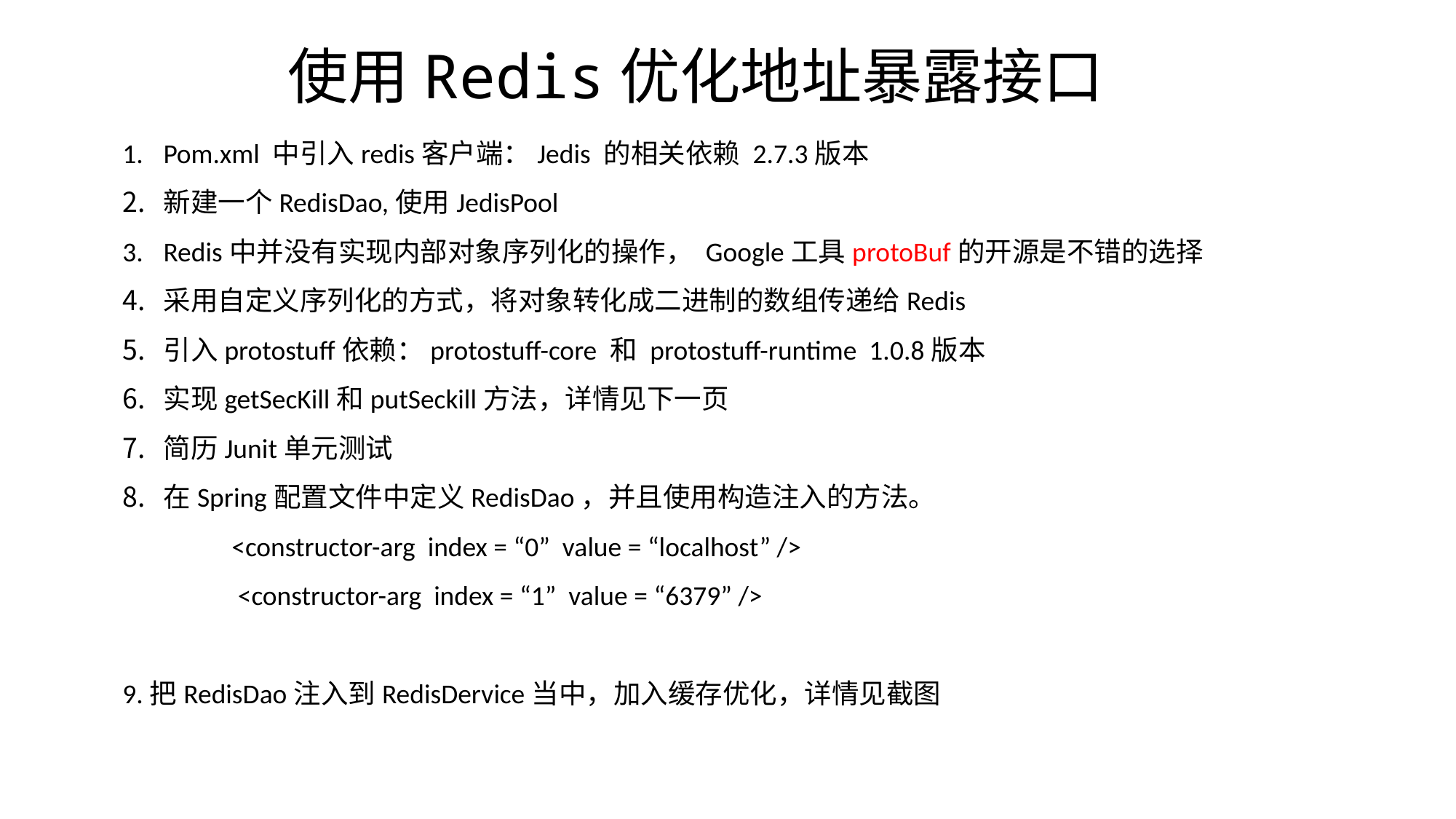

# 使用Redis优化地址暴露接口
Pom.xml 中引入redis客户端：Jedis 的相关依赖 2.7.3版本
新建一个RedisDao,使用JedisPool
Redis中并没有实现内部对象序列化的操作， Google工具protoBuf的开源是不错的选择
采用自定义序列化的方式，将对象转化成二进制的数组传递给Redis
引入protostuff依赖：protostuff-core 和 protostuff-runtime  1.0.8版本
实现getSecKill和putSeckill方法，详情见下一页
简历Junit单元测试
在Spring配置文件中定义RedisDao，并且使用构造注入的方法。
	<constructor-arg  index = “0”  value = “localhost” />
 	 <constructor-arg  index = “1”  value = “6379” />

9.把RedisDao注入到RedisDervice当中，加入缓存优化，详情见截图